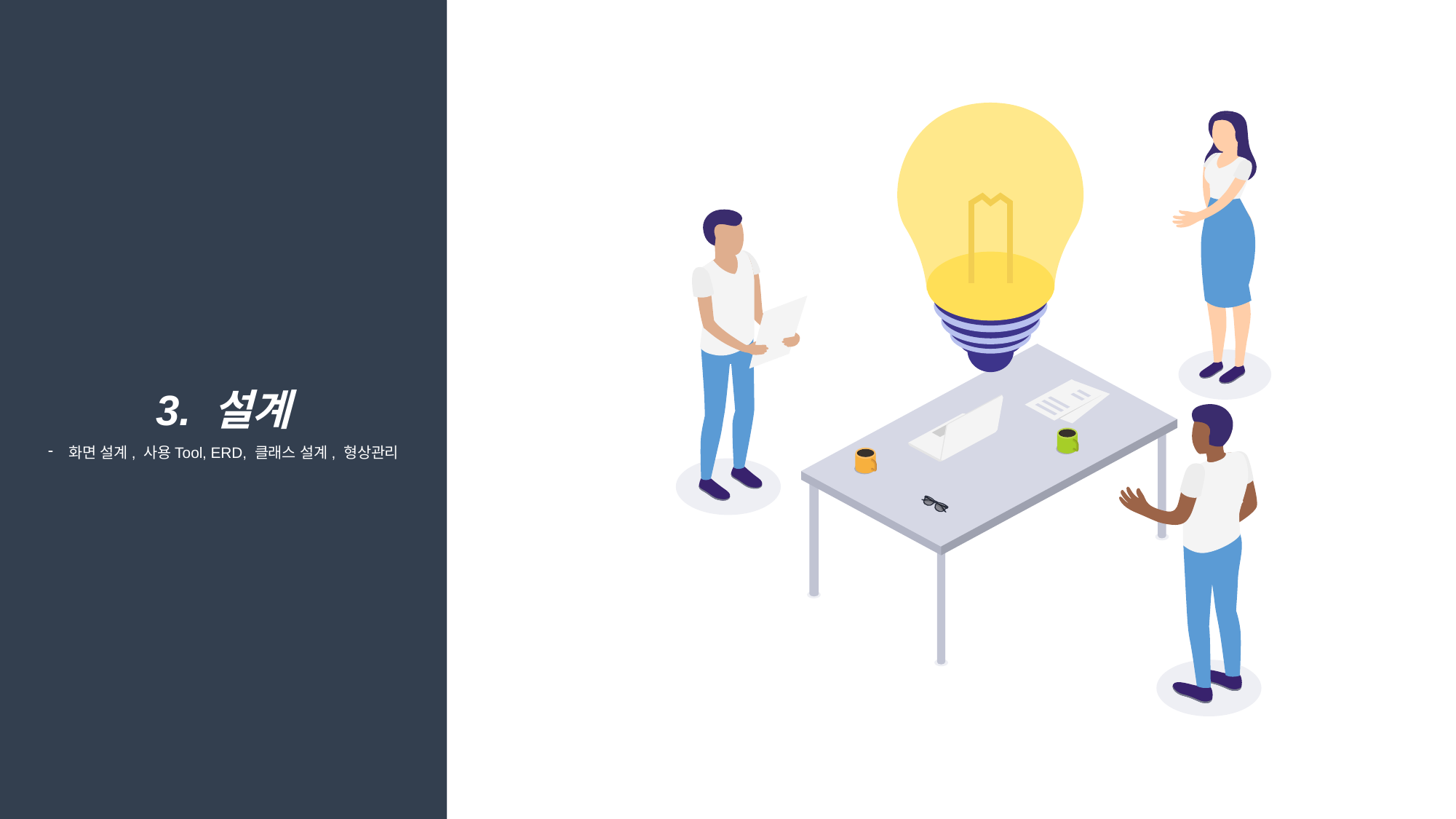

3. 설계
화면 설계, 사용Tool, ERD, 클래스 설계, 형상관리